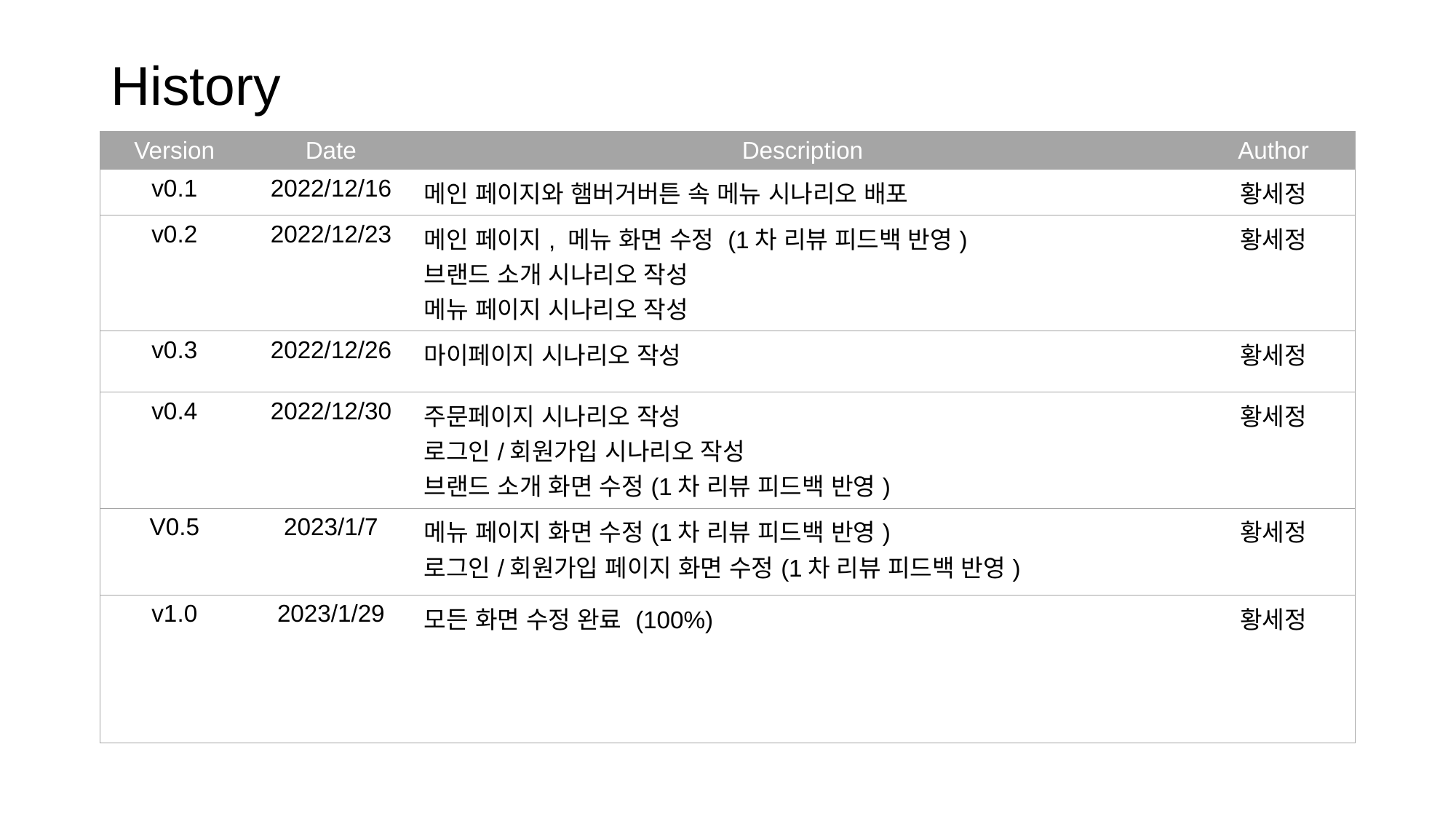

# History
| Version | Date | Description | Author |
| --- | --- | --- | --- |
| v0.1 | 2022/12/16 | 메인 페이지와 햄버거버튼 속 메뉴 시나리오 배포 | 황세정 |
| v0.2 | 2022/12/23 | 메인 페이지, 메뉴 화면 수정 (1차 리뷰 피드백 반영) 브랜드 소개 시나리오 작성 메뉴 페이지 시나리오 작성 | 황세정 |
| v0.3 | 2022/12/26 | 마이페이지 시나리오 작성 | 황세정 |
| v0.4 | 2022/12/30 | 주문페이지 시나리오 작성 로그인/회원가입 시나리오 작성 브랜드 소개 화면 수정(1차 리뷰 피드백 반영) | 황세정 |
| V0.5 | 2023/1/7 | 메뉴 페이지 화면 수정(1차 리뷰 피드백 반영) 로그인/회원가입 페이지 화면 수정(1차 리뷰 피드백 반영) | 황세정 |
| v1.0 | 2023/1/29 | 모든 화면 수정 완료 (100%) | 황세정 |